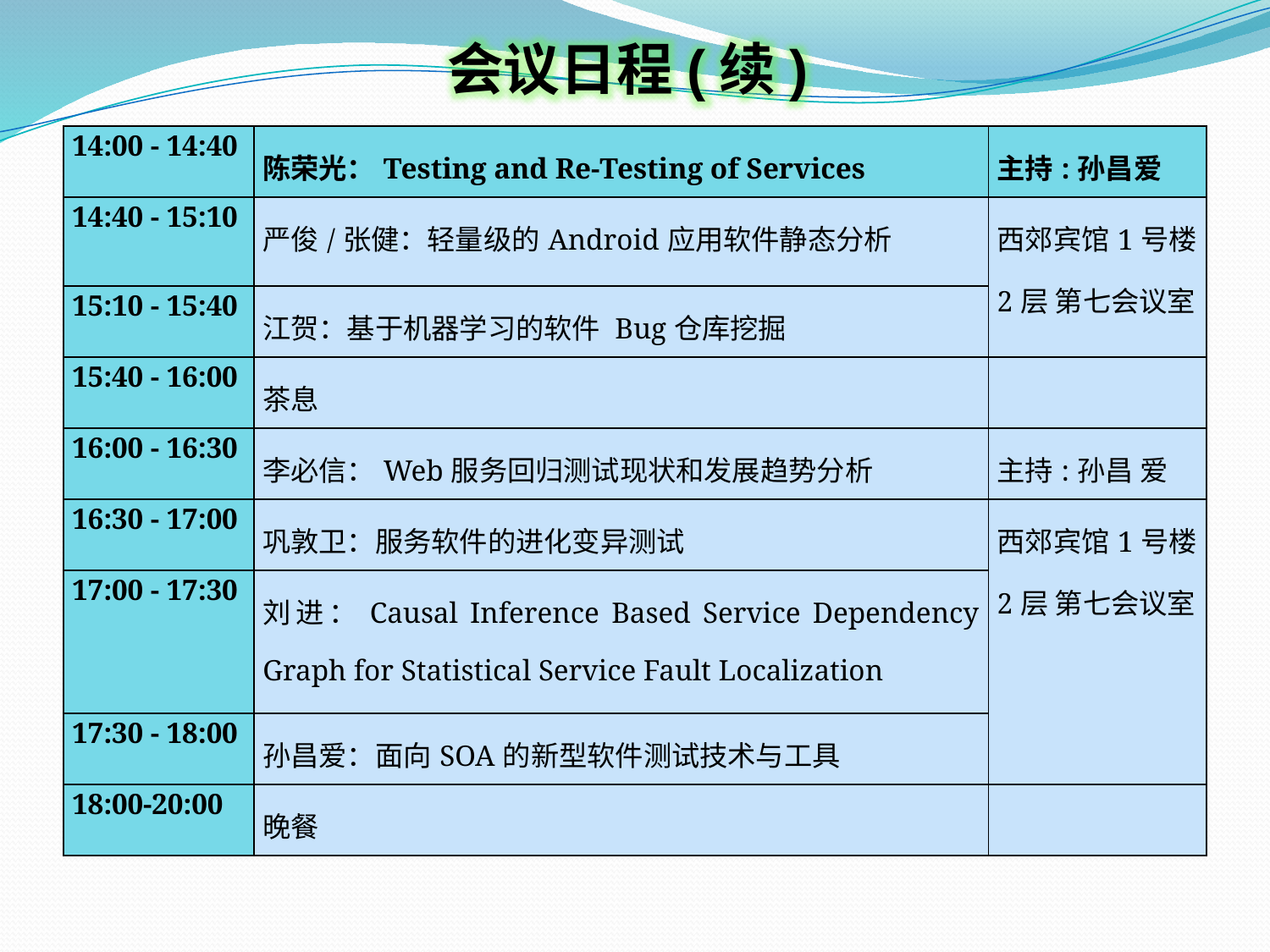

会议日程(续)
| 14:00 - 14:40 | 陈荣光：Testing and Re-Testing of Services | 主持:孙昌爱 |
| --- | --- | --- |
| 14:40 - 15:10 | 严俊/张健：轻量级的Android应用软件静态分析 | 西郊宾馆1号楼2层 第七会议室 |
| 15:10 - 15:40 | 江贺：基于机器学习的软件 Bug仓库挖掘 |  |
| 15:40 - 16:00 | 茶息 |  |
| 16:00 - 16:30 | 李必信：Web服务回归测试现状和发展趋势分析 | 主持:孙昌 爱 |
| 16:30 - 17:00 | 巩敦卫：服务软件的进化变异测试 | 西郊宾馆1号楼2层 第七会议室 |
| 17:00 - 17:30 | 刘进：Causal Inference Based Service Dependency Graph for Statistical Service Fault Localization |  |
| 17:30 - 18:00 | 孙昌爱：面向SOA的新型软件测试技术与工具 |  |
| 18:00-20:00 | 晚餐 |  |